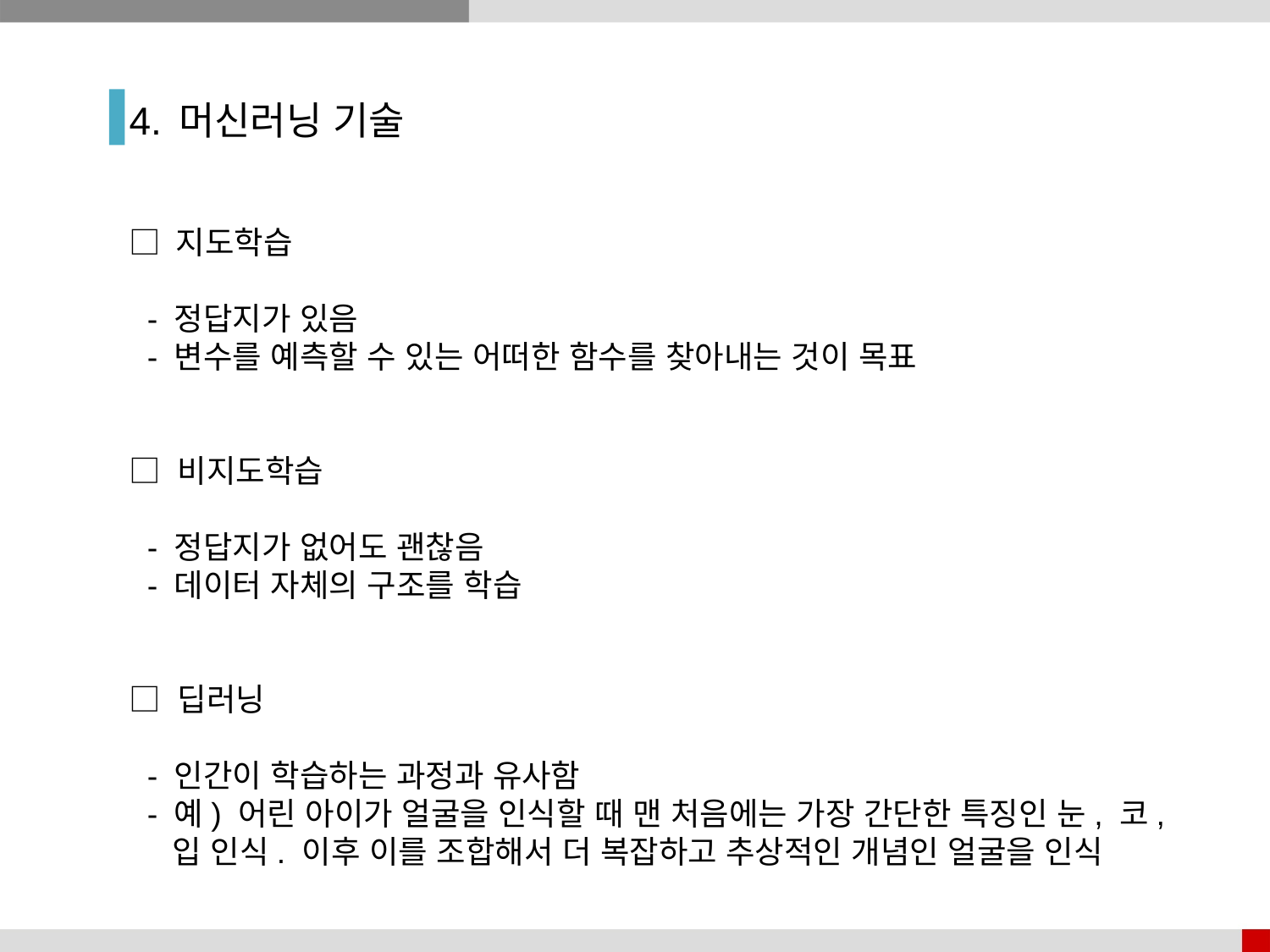

4. 머신러닝 기술

□ 지도학습

  - 정답지가 있음
  - 변수를 예측할 수 있는 어떠한 함수를 찾아내는 것이 목표

□ 비지도학습

  - 정답지가 없어도 괜찮음
  - 데이터 자체의 구조를 학습

□ 딥러닝

  - 인간이 학습하는 과정과 유사함
  - 예) 어린 아이가 얼굴을 인식할 때 맨 처음에는 가장 간단한 특징인 눈, 코,
    입 인식. 이후 이를 조합해서 더 복잡하고 추상적인 개념인 얼굴을 인식